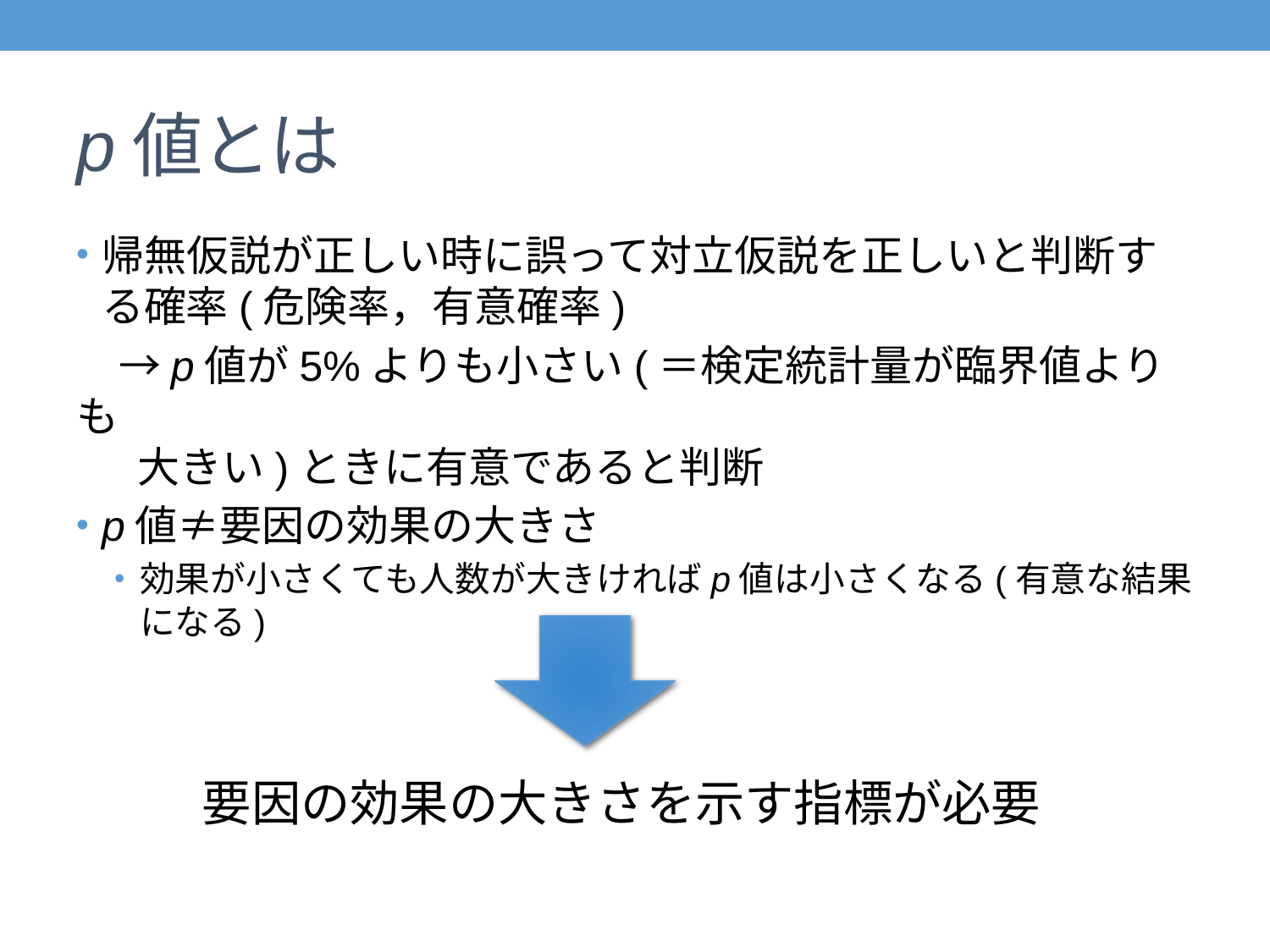

# p値とは
帰無仮説が正しい時に誤って対立仮説を正しいと判断する確率(危険率，有意確率)
　→p値が5%よりも小さい(＝検定統計量が臨界値よりも
　  大きい)ときに有意であると判断
p値≠要因の効果の大きさ
効果が小さくても人数が大きければp値は小さくなる(有意な結果になる)

要因の効果の大きさを示す指標が必要